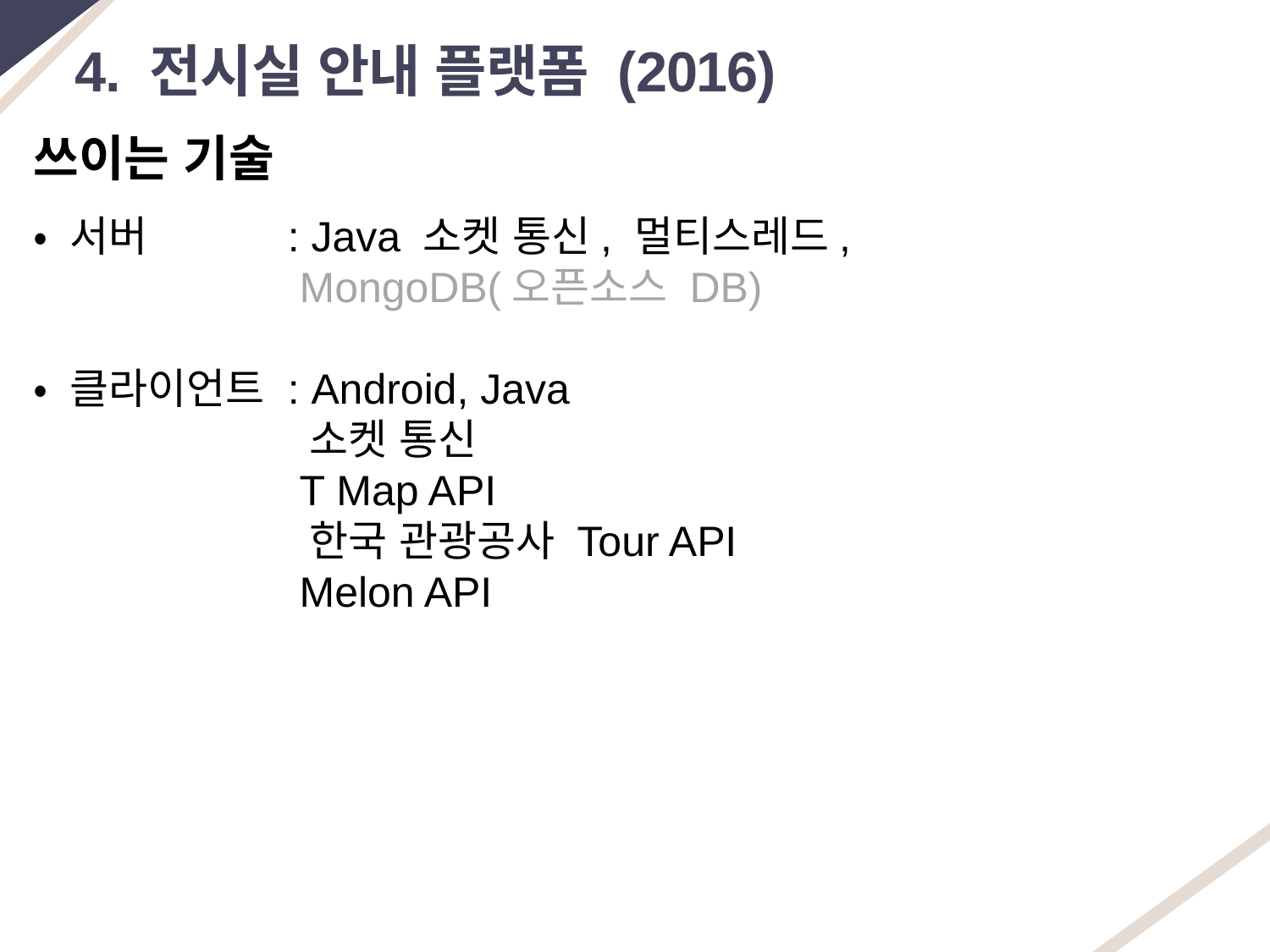

4. 전시실 안내 플랫폼 (2016)
쓰이는 기술

• 서버		: Java 소켓 통신, 멀티스레드,
		 MongoDB(오픈소스 DB)

• 클라이언트	: Android, Java
		 소켓 통신
		 T Map API
		 한국 관광공사 Tour API
		 Melon API